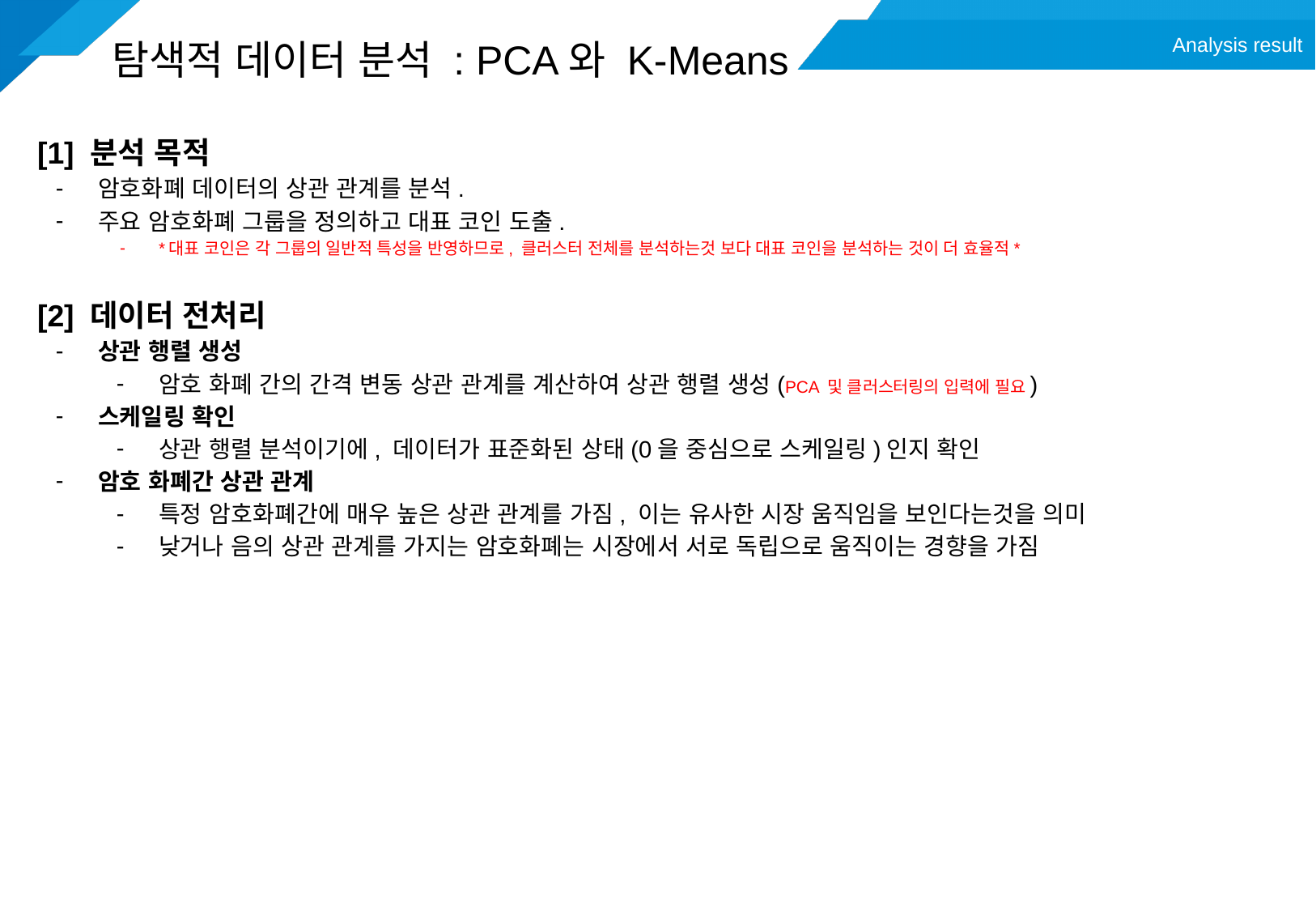

설현일
Analysis result
# 탐색적 데이터 분석 : PCA와 K-Means
[1] 분석 목적
암호화폐 데이터의 상관 관계를 분석.
주요 암호화폐 그룹을 정의하고 대표 코인 도출.
*대표 코인은 각 그룹의 일반적 특성을 반영하므로, 클러스터 전체를 분석하는것 보다 대표 코인을 분석하는 것이 더 효율적*

[2] 데이터 전처리
상관 행렬 생성
암호 화폐 간의 간격 변동 상관 관계를 계산하여 상관 행렬 생성(PCA 및 클러스터링의 입력에 필요)
스케일링 확인
상관 행렬 분석이기에, 데이터가 표준화된 상태(0을 중심으로 스케일링)인지 확인
암호 화폐간 상관 관계
특정 암호화폐간에 매우 높은 상관 관계를 가짐, 이는 유사한 시장 움직임을 보인다는것을 의미
낮거나 음의 상관 관계를 가지는 암호화폐는 시장에서 서로 독립으로 움직이는 경향을 가짐